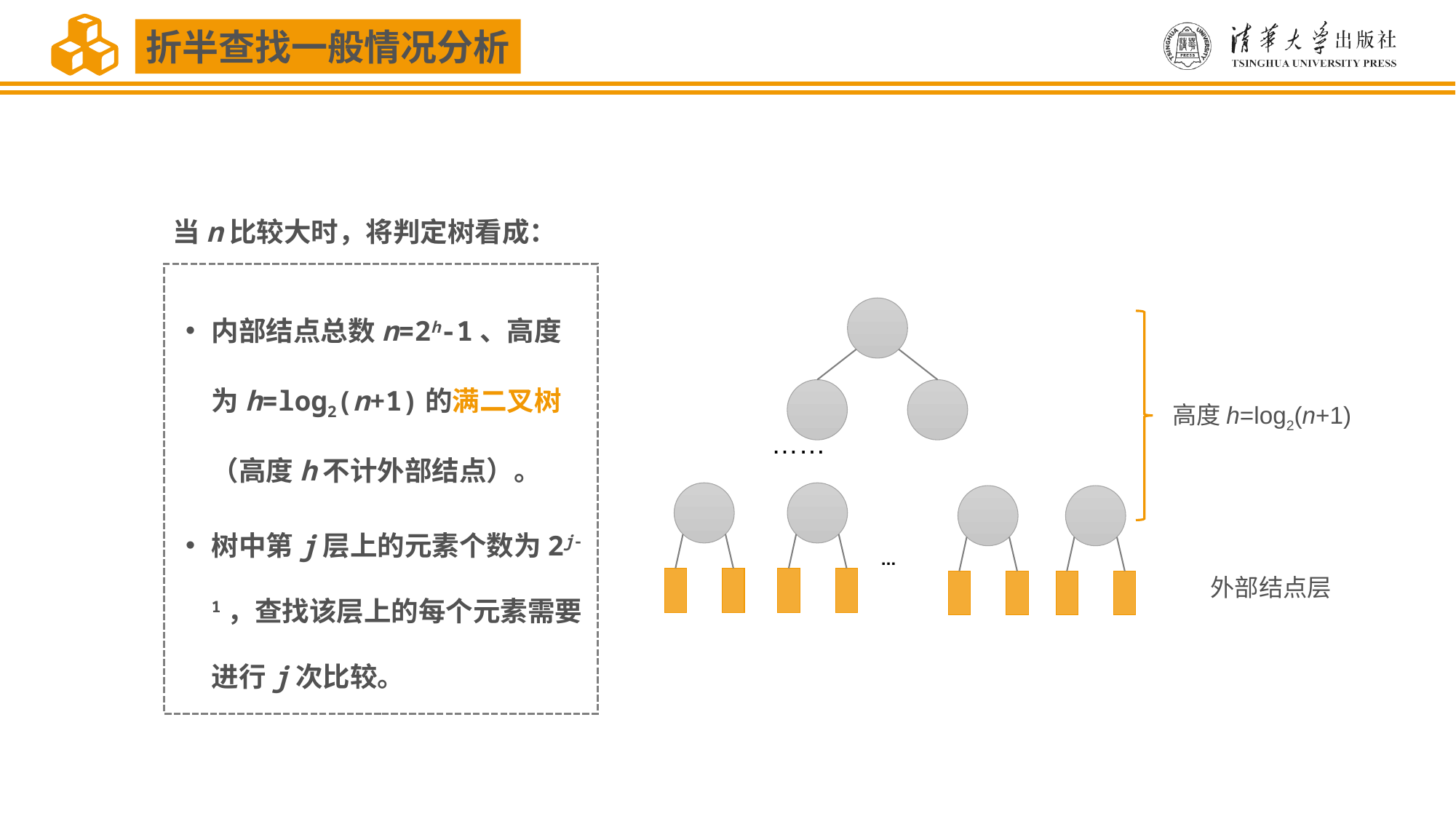

折半查找一般情况分析
当n比较大时，将判定树看成：
内部结点总数n=2h-1、高度为h=log2(n+1)的满二叉树（高度h不计外部结点）。
树中第j层上的元素个数为2j-1，查找该层上的每个元素需要进行j次比较。

高度h=log2(n+1)
……

…
外部结点层